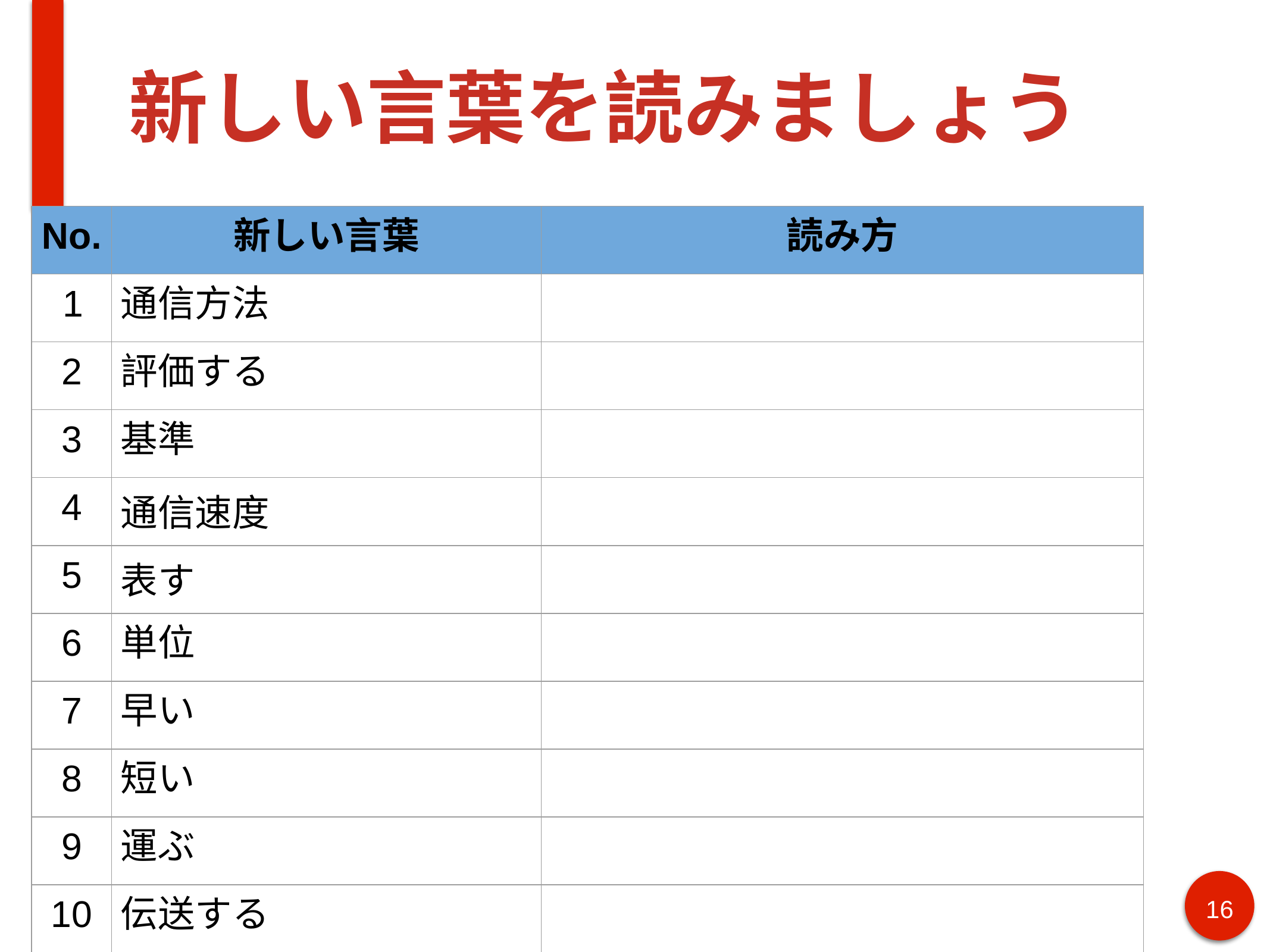

# 新しい言葉を読みましょう
| No. | 新しい言葉 | 読み方 |
| --- | --- | --- |
| 1 | 通信方法 |  |
| 2 | 評価する |  |
| 3 | 基準 |  |
| 4 | 通信速度 |  |
| 5 | 表す |  |
| 6 | 単位 |  |
| 7 | 早い |  |
| 8 | 短い |  |
| 9 | 運ぶ |  |
| 10 | 伝送する |  |
16